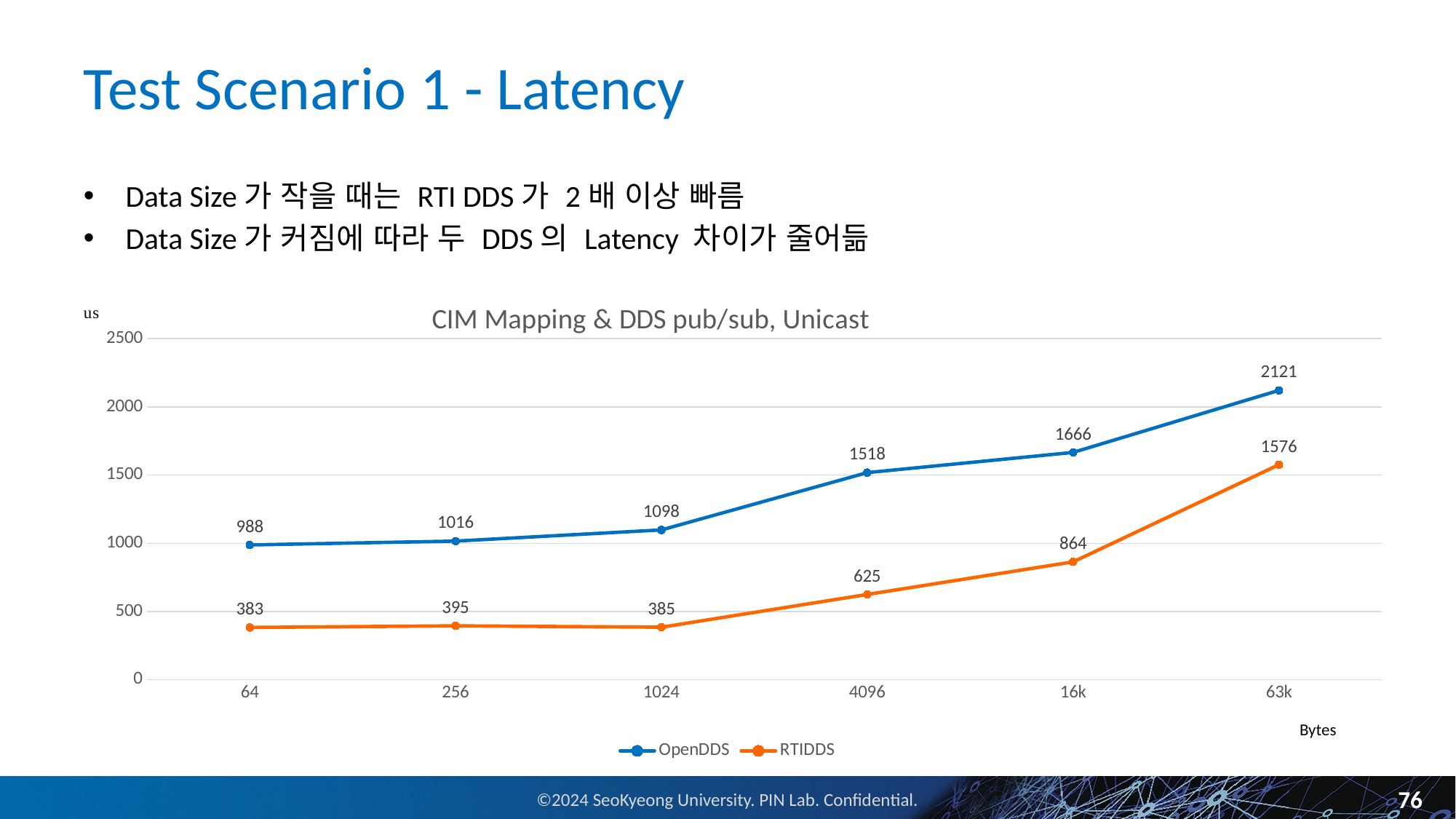

# Test Scenario 1 - Latency
Data Size가 작을 때는 RTI DDS가 2배 이상 빠름
Data Size가 커짐에 따라 두 DDS의 Latency 차이가 줄어듦

### Chart: CIM Mapping & DDS pub/sub, Unicast

| Category | OpenDDS | RTIDDS |
|---|---|---|
| 64 | 988.0 | 383.0 |
| 256 | 1016.0 | 395.0 |
| 1024 | 1098.0 | 385.0 |
| 4096 | 1518.0 | 625.0 |
| 16k | 1666.0 | 864.0 |
| 63k | 2121.0 | 1576.0 |
Bytes
76